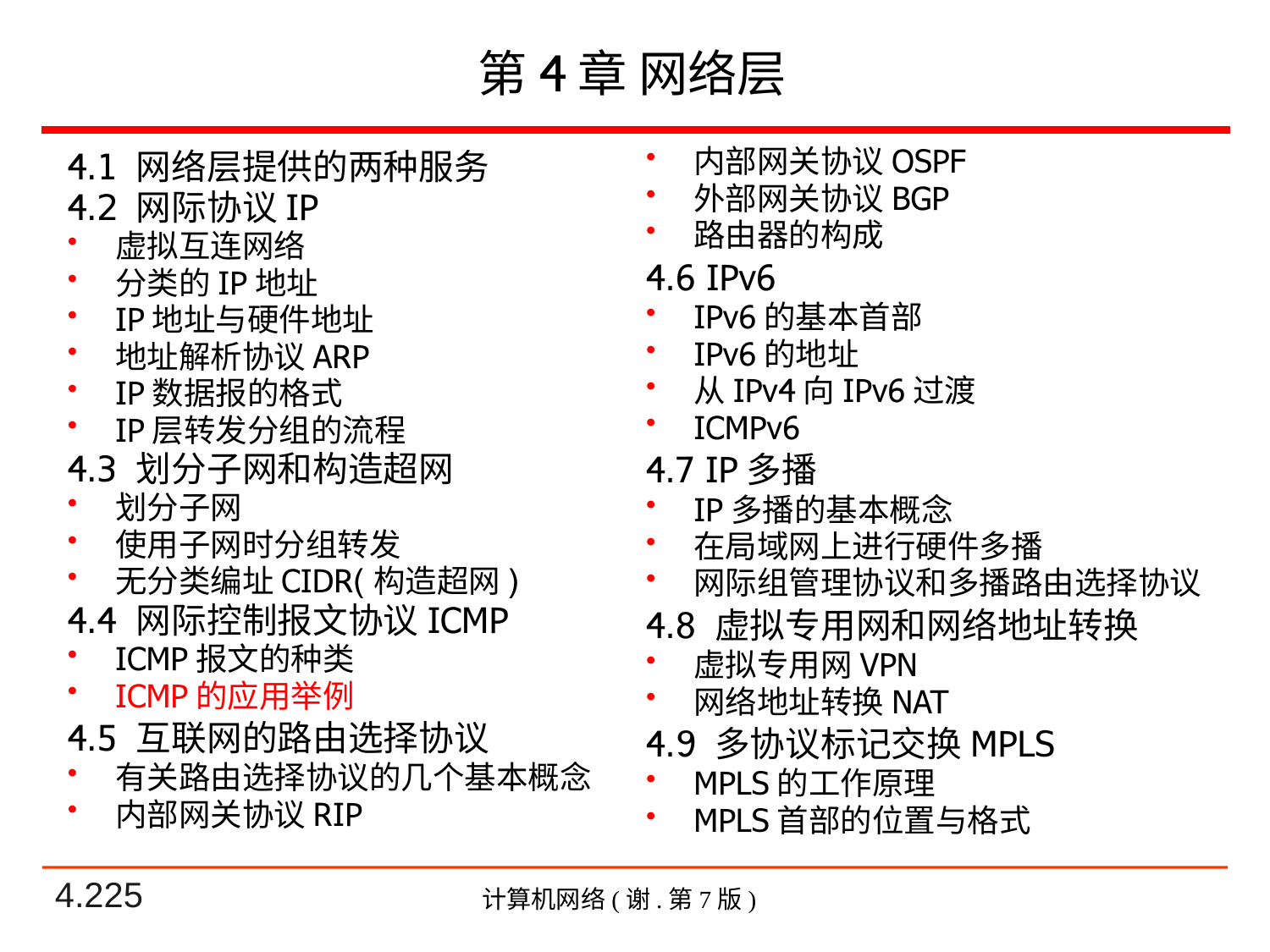

# 第4章 网络层
内部网关协议OSPF
外部网关协议BGP
路由器的构成
4.6 IPv6
IPv6的基本首部
IPv6的地址
从IPv4向IPv6过渡
ICMPv6
4.7 IP多播
IP多播的基本概念
在局域网上进行硬件多播
网际组管理协议和多播路由选择协议
4.8 虚拟专用网和网络地址转换
虚拟专用网VPN
网络地址转换NAT
4.9 多协议标记交换MPLS
MPLS的工作原理
MPLS首部的位置与格式

4.1 网络层提供的两种服务
4.2 网际协议IP
虚拟互连网络
分类的IP地址
IP地址与硬件地址
地址解析协议ARP
IP数据报的格式
IP层转发分组的流程
4.3 划分子网和构造超网
划分子网
使用子网时分组转发
无分类编址CIDR(构造超网)
4.4 网际控制报文协议ICMP
ICMP报文的种类
ICMP的应用举例
4.5 互联网的路由选择协议
有关路由选择协议的几个基本概念
内部网关协议RIP